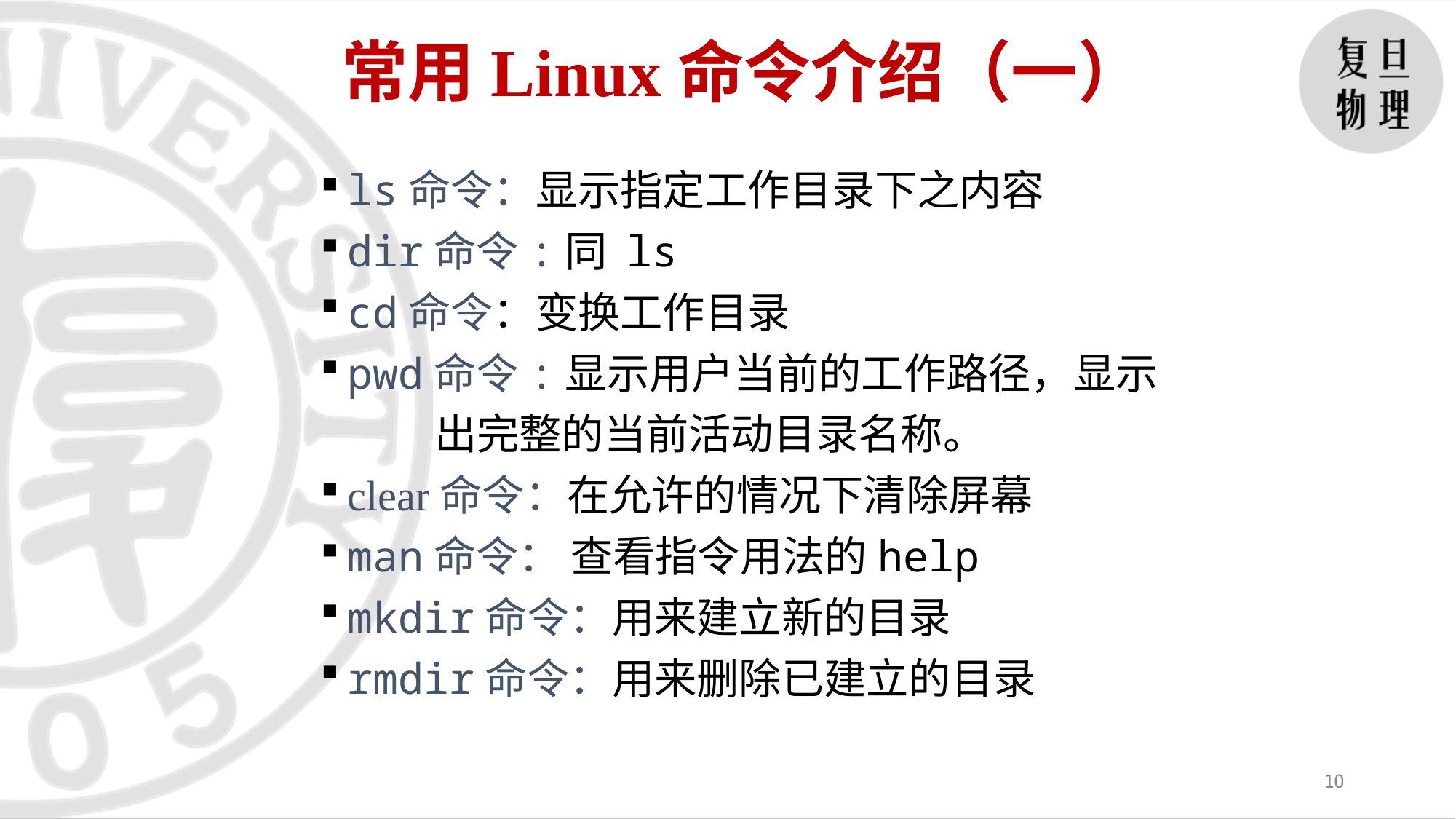

常用Linux命令介绍（一）
ls命令：显示指定工作目录下之内容
dir命令:同 ls
cd命令：变换工作目录
pwd命令:显示用户当前的工作路径，显示
           出完整的当前活动目录名称。
clear命令：在允许的情况下清除屏幕
man命令： 查看指令用法的help
mkdir命令：用来建立新的目录
rmdir命令：用来删除已建立的目录

10